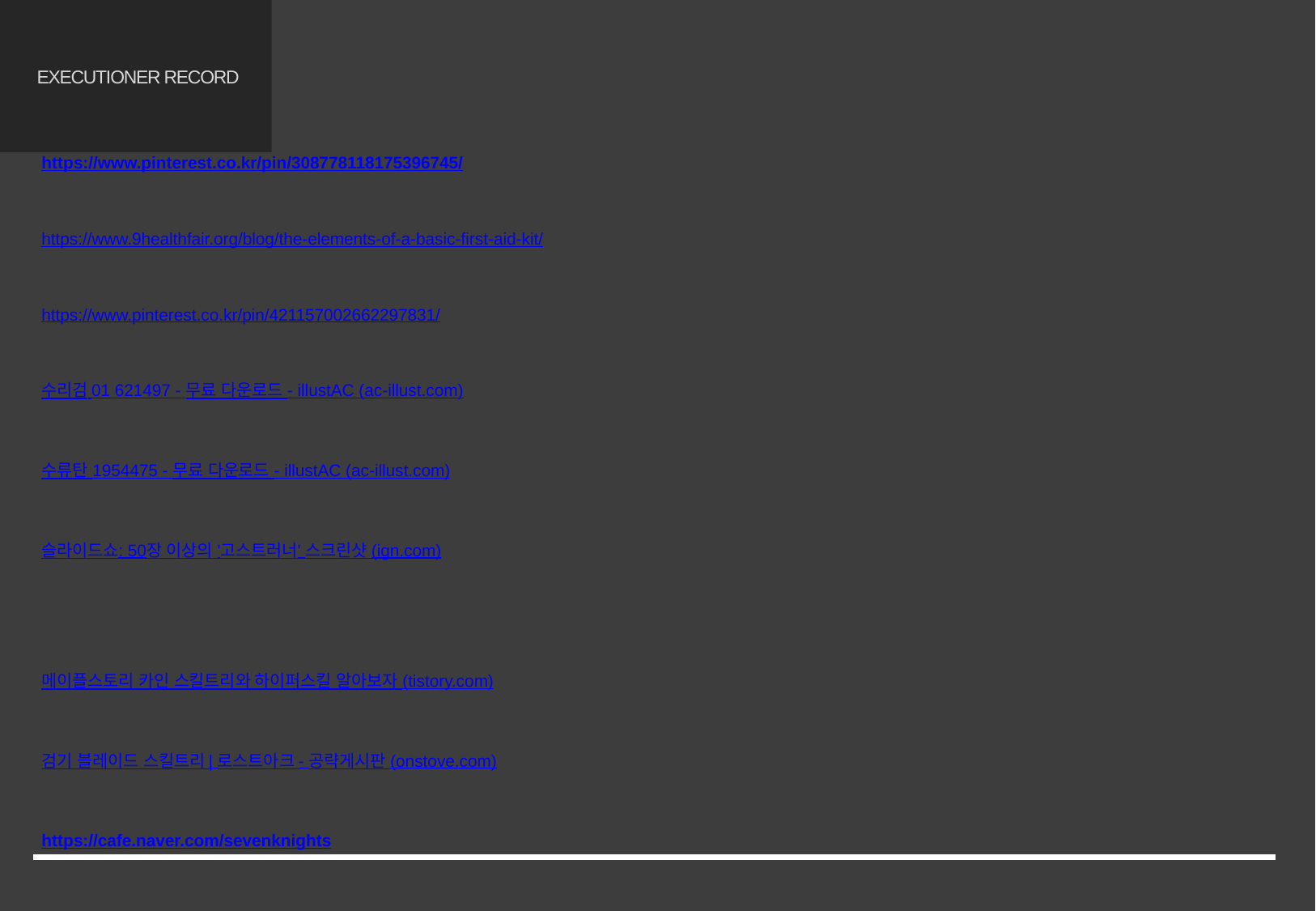

참고 문헌
# EXECUTIONER RECORD
페이지 21 : 그림 11_나무 예시_pinterest
https://www.pinterest.co.kr/pin/308778118175396745/

페이지 22 : 그림 12_구급상자 예시_9health
https://www.9healthfair.org/blog/the-elements-of-a-basic-first-aid-kit/

페이지 23 :  그림 13_나무 상자 예시_pintrest
https://www.pinterest.co.kr/pin/421157002662297831/

페이지 24 : 그림 14_표창 예시_illustAC
수리검 01 621497 - 무료 다운로드 - illustAC (ac-illust.com)

페이지 24 : 그림 15_수류탄 예시_illustAC
수류탄 1954475 - 무료 다운로드 - illustAC (ac-illust.com)

페이지 28 : 그림 16_장검 공격 모션 예시_ign
슬라이드쇼: 50장 이상의 '고스트러너' 스크린샷 (ign.com)

페이지 28 : 그림 17_단검 공격 모션 예시_부록에 있는 동영상의 스크린샷_자체제작

페이지 30 : 그림 18,19,20_단검 스킬 아이콘 예시_tistory
메이플스토리 카인 스킬트리와 하이퍼스킬 알아보자 (tistory.com)

페이지 30 : 그림 21,22,23_장검 스킬 아이콘 예시_로스트아크 공식 홈페이지
검기 블레이드 스킬트리 | 로스트아크 - 공략게시판 (onstove.com)

페이지 31 : 그림 24_장검 스킬 아이콘 예시_세븐나이츠 공식카페
https://cafe.naver.com/sevenknights
66/65